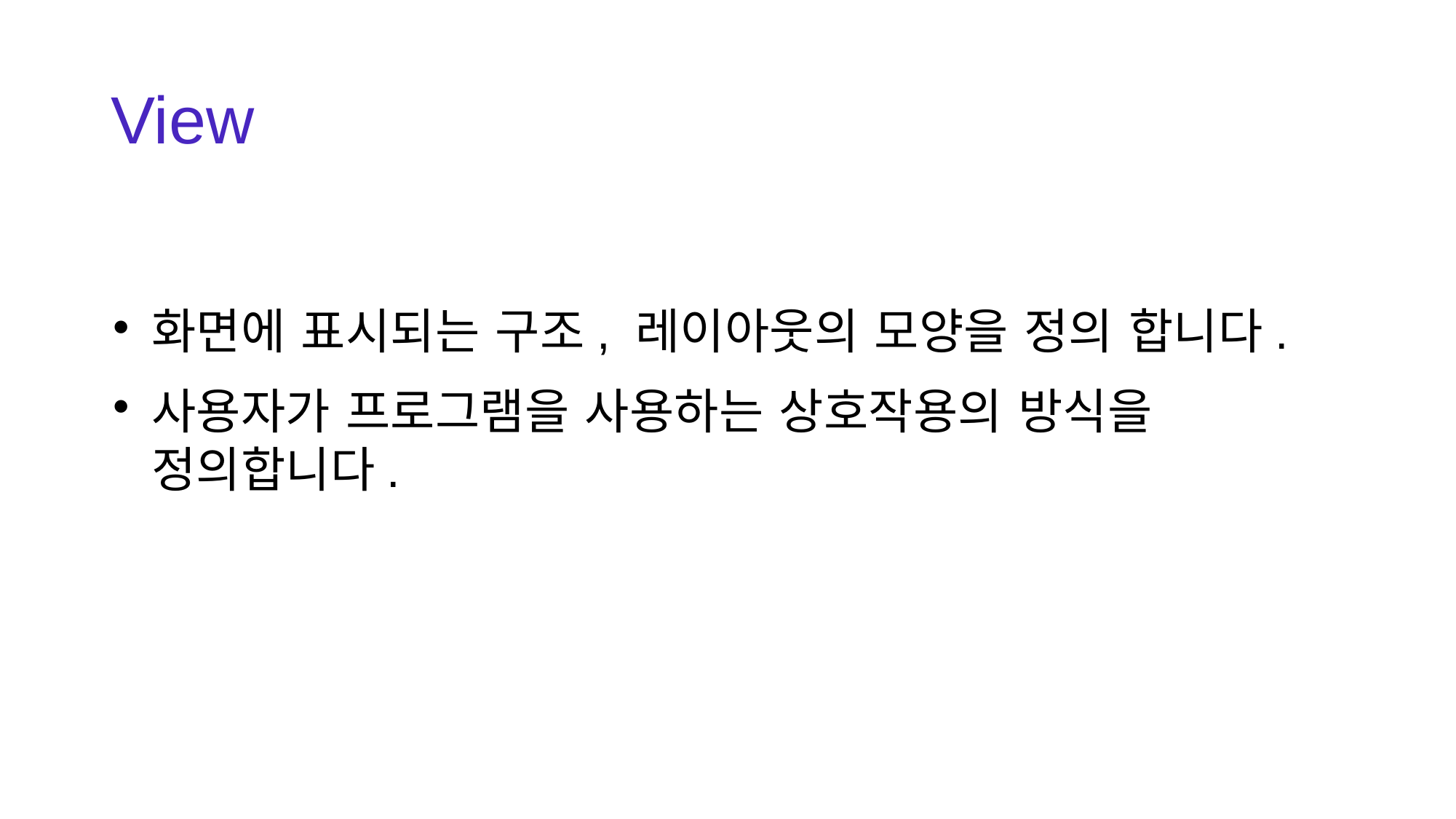

# View
화면에 표시되는 구조, 레이아웃의 모양을 정의 합니다.
사용자가 프로그램을 사용하는 상호작용의 방식을 정의합니다.